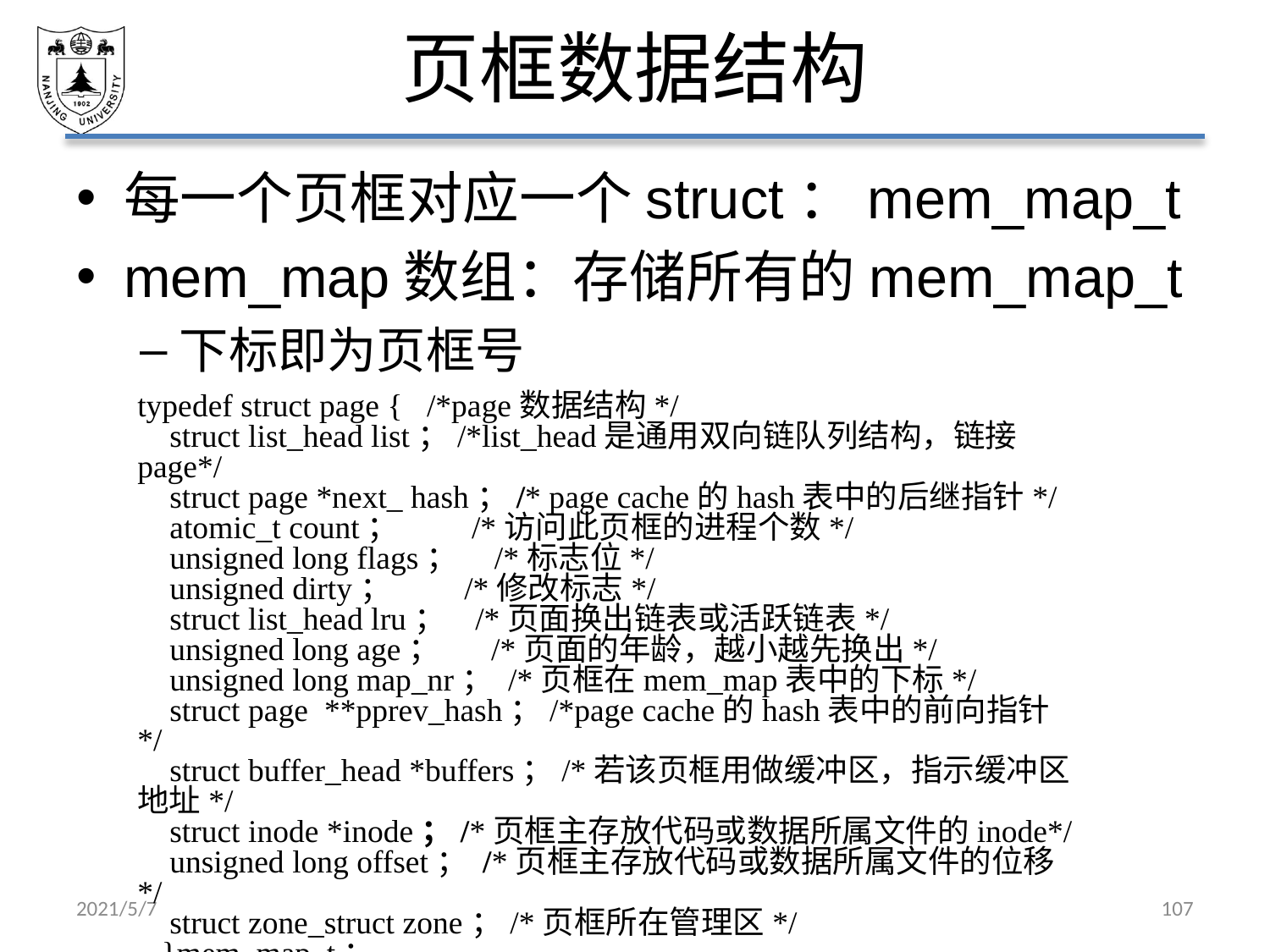

# 页框数据结构
每一个页框对应一个struct：mem_map_t
mem_map数组：存储所有的mem_map_t
下标即为页框号
typedef struct page {   /*page数据结构*/
    struct list_head list；/*list_head是通用双向链队列结构，链接page*/
    struct page *next_ hash；/* page cache的hash表中的后继指针*/
    atomic_t count；         /*访问此页框的进程个数*/
    unsigned long flags；    /*标志位*/
    unsigned dirty；         /*修改标志*/
    struct list_head lru；   /*页面换出链表或活跃链表*/
    unsigned long age；      /*页面的年龄，越小越先换出*/
    unsigned long map_nr； /*页框在mem_map表中的下标*/
    struct page  **pprev_hash；/*page cache的hash表中的前向指针*/
    struct buffer_head *buffers；/*若该页框用做缓冲区，指示缓冲区地址*/
    struct inode *inode；/*页框主存放代码或数据所属文件的inode*/
    unsigned long offset； /*页框主存放代码或数据所属文件的位移*/
    struct zone_struct zone；/*页框所在管理区*/
   }mem_map_t；
2021/5/7
107